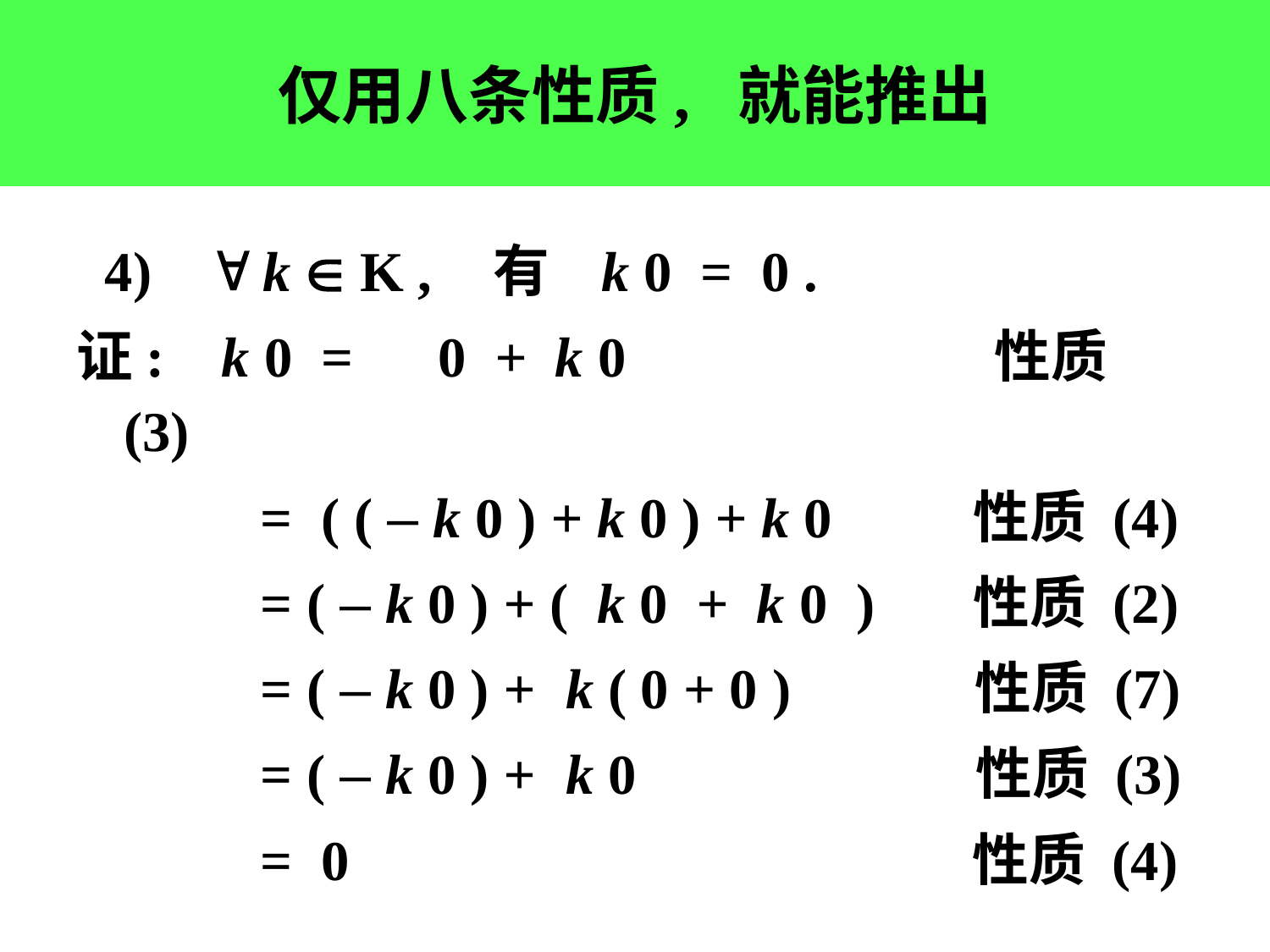

# 仅用八条性质,  就能推出
  4)    ∀ k ∈ K ,   有   k 0  =  0 .
证:    k 0  =      0  +  k 0                         性质 (3)
             =  ( ( – k 0 ) + k 0 ) + k 0         性质 (4)
             = ( – k 0 ) + (  k 0  +  k 0  )      性质 (2)
             = ( – k 0 ) +  k ( 0 + 0 )            性质 (7)
             = ( – k 0 ) +  k 0                       性质 (3)
             =  0                                           性质 (4)